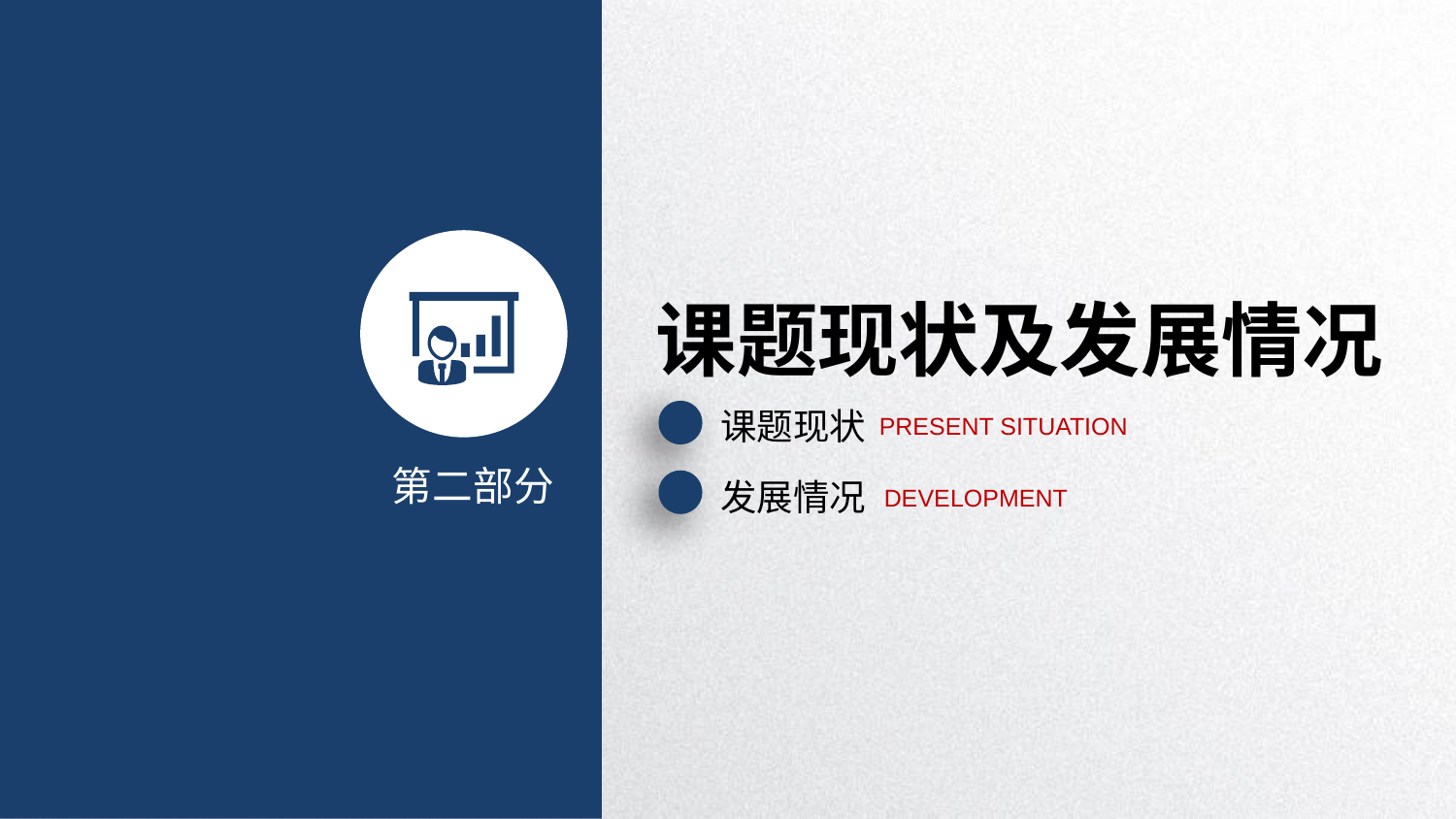

课题现状及发展情况
课题现状

PRESENT SITUATION
第二部分
发展情况

DEVELOPMENT